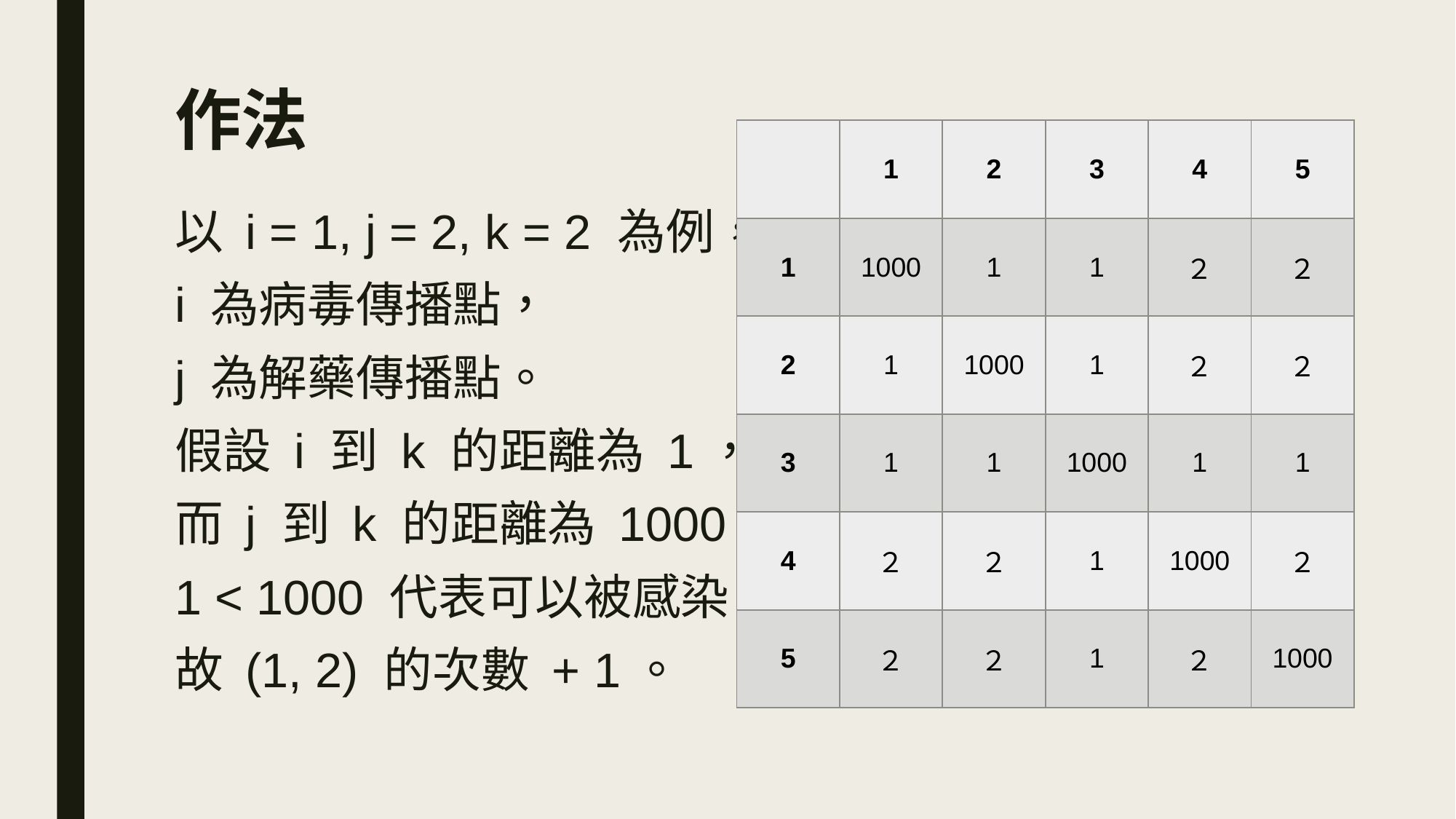

# 作法
|  | 1 | 2 | 3 | 4 | 5 |
| --- | --- | --- | --- | --- | --- |
| 1 | 1000 | 1 | 1 | ２ | ２ |
| 2 | 1 | 1000 | 1 | ２ | ２ |
| 3 | 1 | 1 | 1000 | 1 | 1 |
| 4 | ２ | ２ | 1 | 1000 | ２ |
| 5 | ２ | ２ | 1 | ２ | 1000 |
以 i = 1, j = 2, k = 2 為例，
i 為病毒傳播點，
j 為解藥傳播點。
假設 i 到 k 的距離為 1，
而 j 到 k 的距離為 1000，
1 < 1000 代表可以被感染
故 (1, 2) 的次數 + 1。